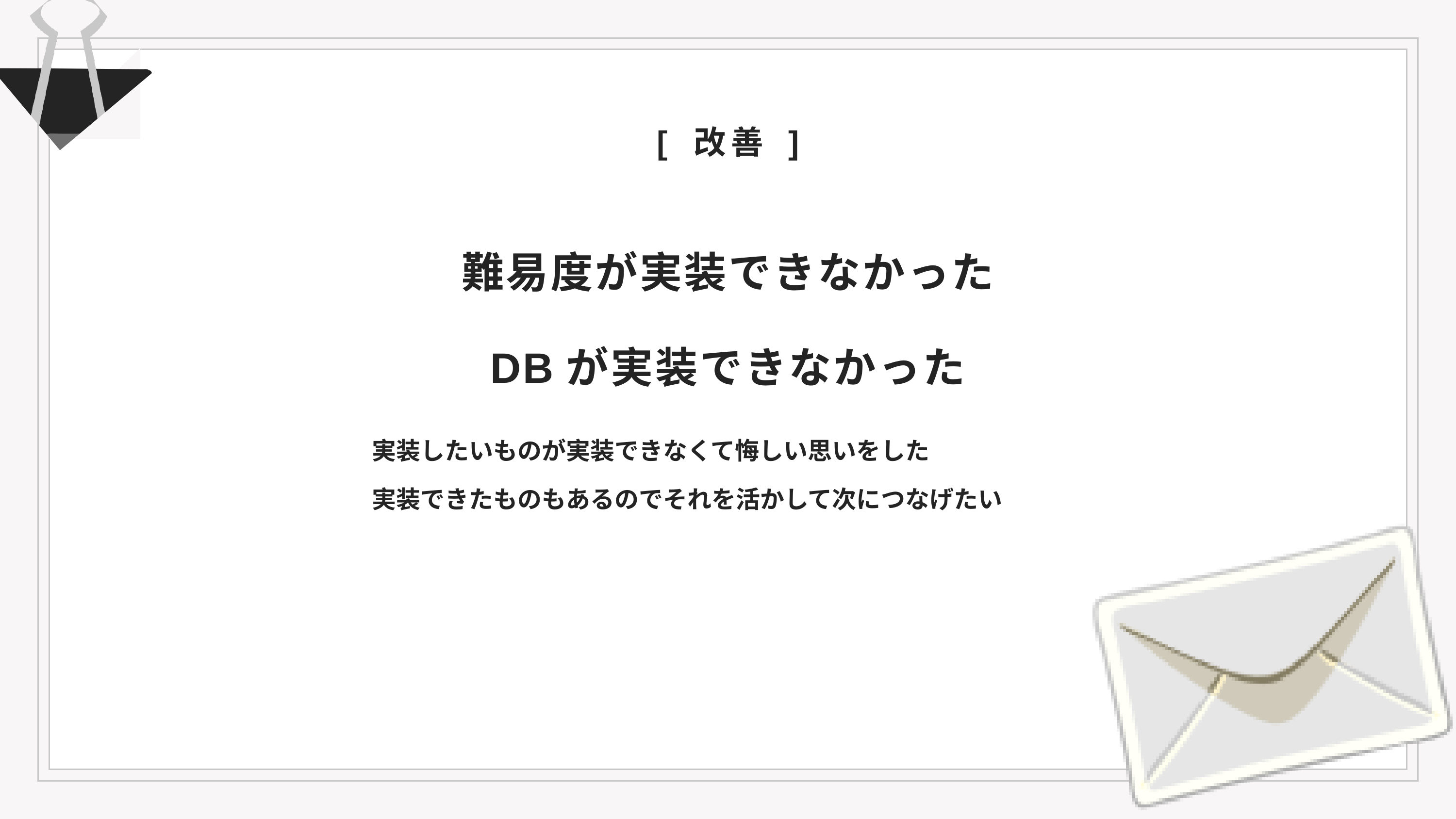

[ 改善 ]
難易度が実装できなかった
DBが実装できなかった
実装したいものが実装できなくて悔しい思いをした
実装できたものもあるのでそれを活かして次につなげたい